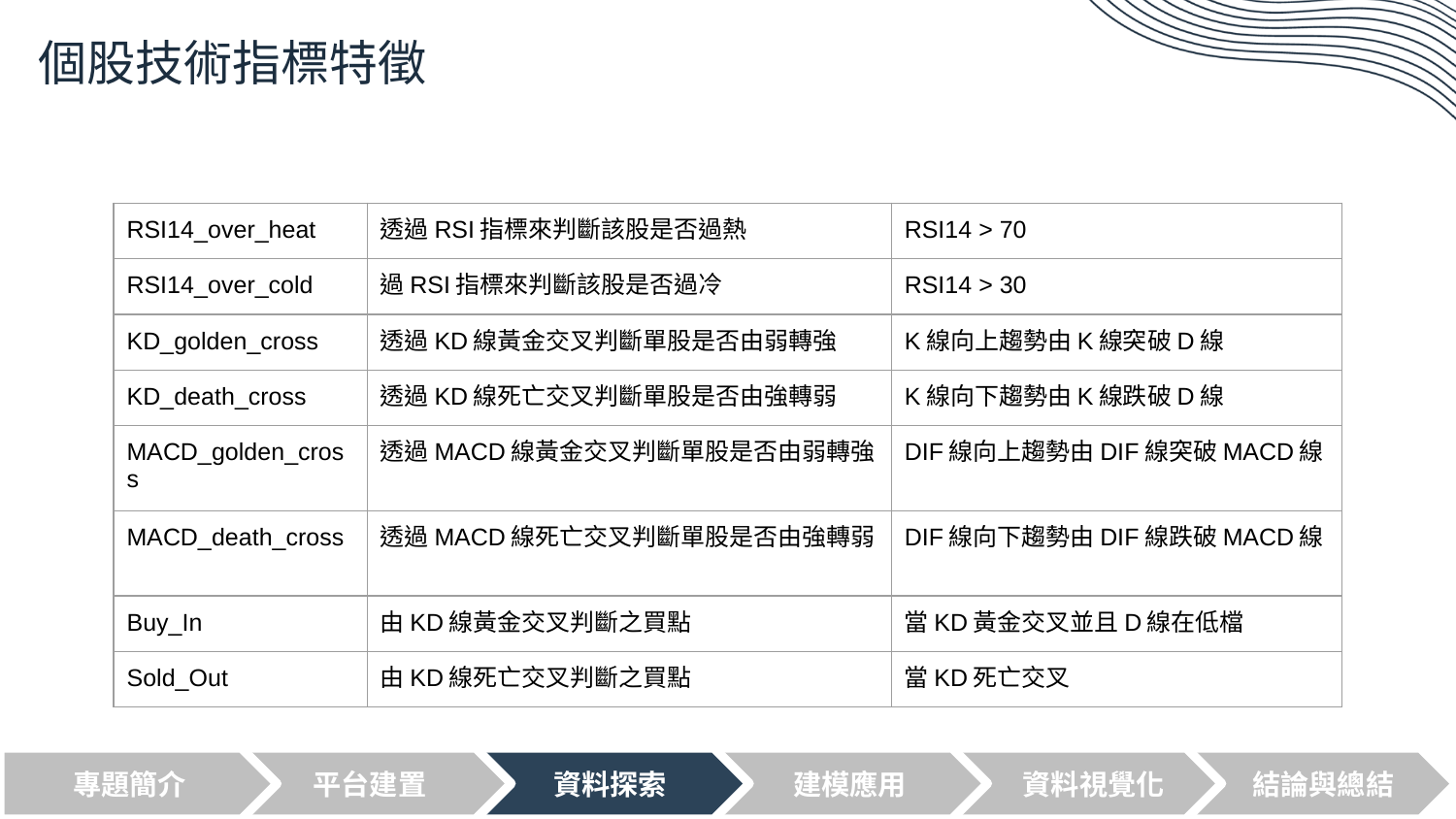

# 個股技術指標特徵
| RSI14\_over\_heat | 透過RSI指標來判斷該股是否過熱 | RSI14 > 70 |
| --- | --- | --- |
| RSI14\_over\_cold | 過RSI指標來判斷該股是否過冷 | RSI14 > 30 |
| KD\_golden\_cross | 透過KD線黃金交叉判斷單股是否由弱轉強 | K線向上趨勢由K線突破D線 |
| KD\_death\_cross | 透過KD線死亡交叉判斷單股是否由強轉弱 | K線向下趨勢由K線跌破D線 |
| MACD\_golden\_cross | 透過MACD線黃金交叉判斷單股是否由弱轉強 | DIF線向上趨勢由DIF線突破MACD線 |
| MACD\_death\_cross | 透過MACD線死亡交叉判斷單股是否由強轉弱 | DIF線向下趨勢由DIF線跌破MACD線 |
| Buy\_In | 由KD線黃金交叉判斷之買點 | 當KD黃金交叉並且D線在低檔 |
| Sold\_Out | 由KD線死亡交叉判斷之買點 | 當KD死亡交叉 |

專題簡介
平台建置
資料探索
建模應用
資料視覺化
結論與總結